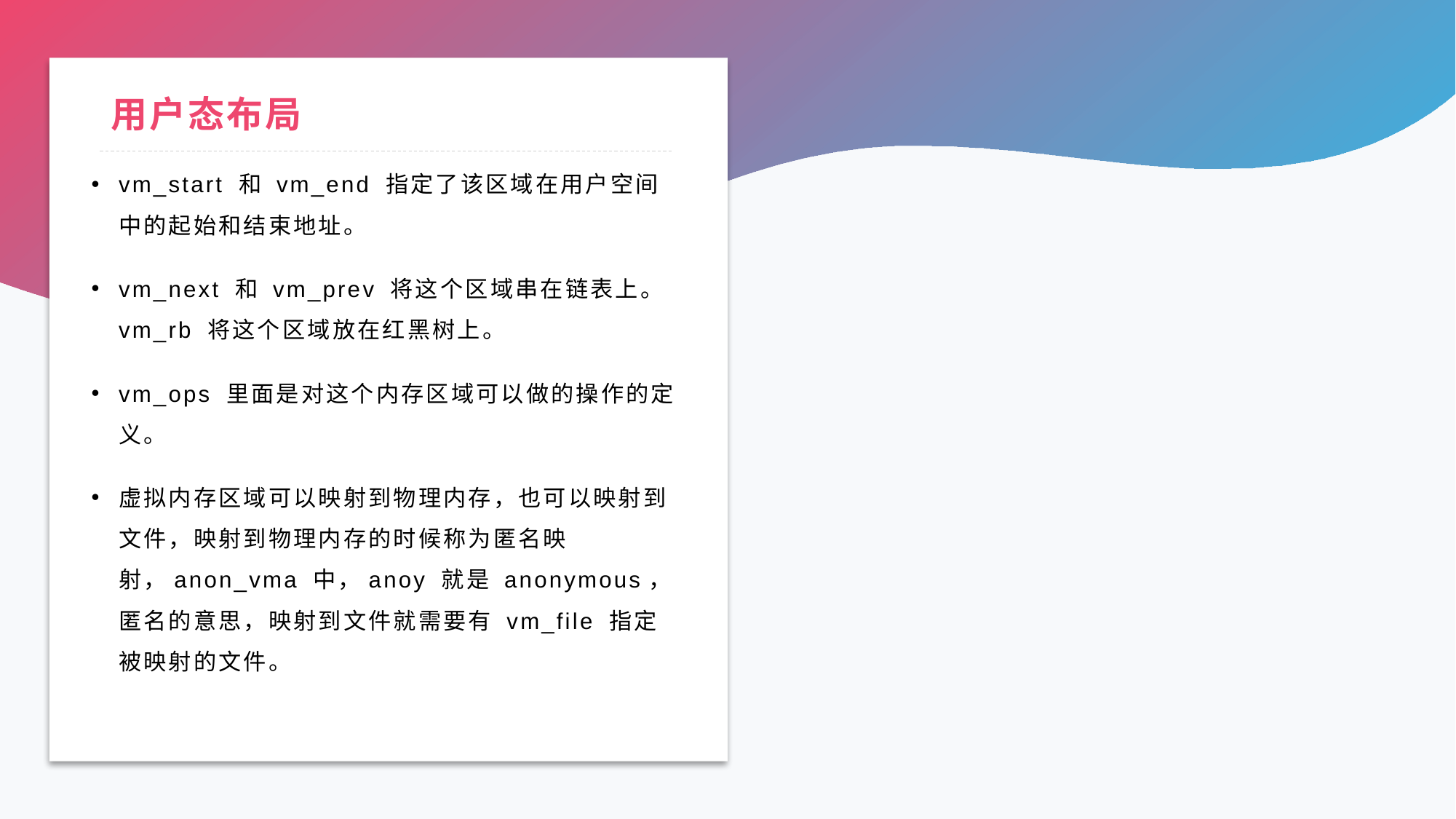

# 用户态布局
vm_start 和 vm_end 指定了该区域在用户空间中的起始和结束地址。
vm_next 和 vm_prev 将这个区域串在链表上。vm_rb 将这个区域放在红黑树上。
vm_ops 里面是对这个内存区域可以做的操作的定义。
虚拟内存区域可以映射到物理内存，也可以映射到文件，映射到物理内存的时候称为匿名映射，anon_vma 中，anoy 就是 anonymous，匿名的意思，映射到文件就需要有 vm_file 指定被映射的文件。